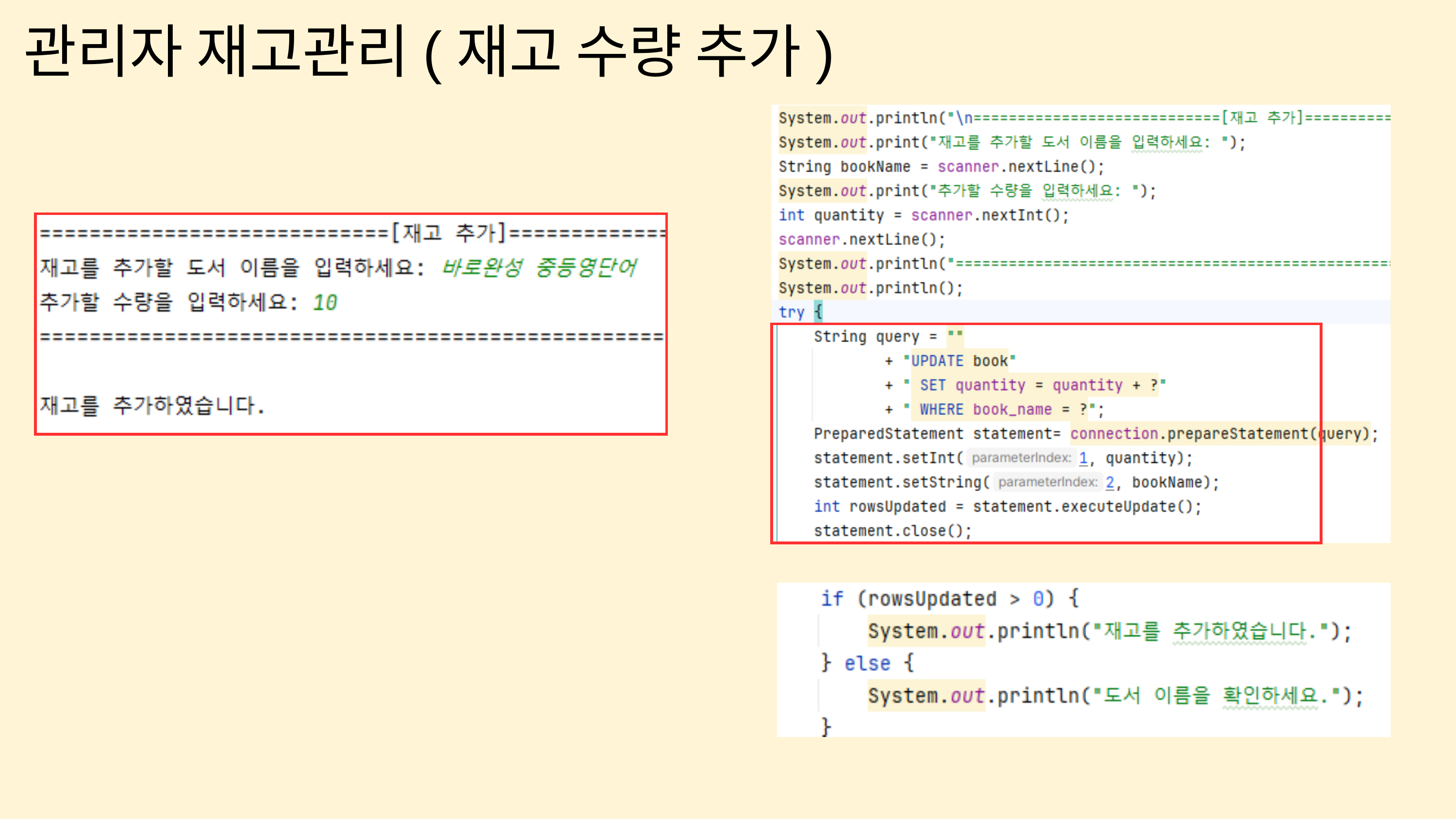

관리자 재고관리(재고 수량 추가)

|  |
| --- |

|  |
| --- |